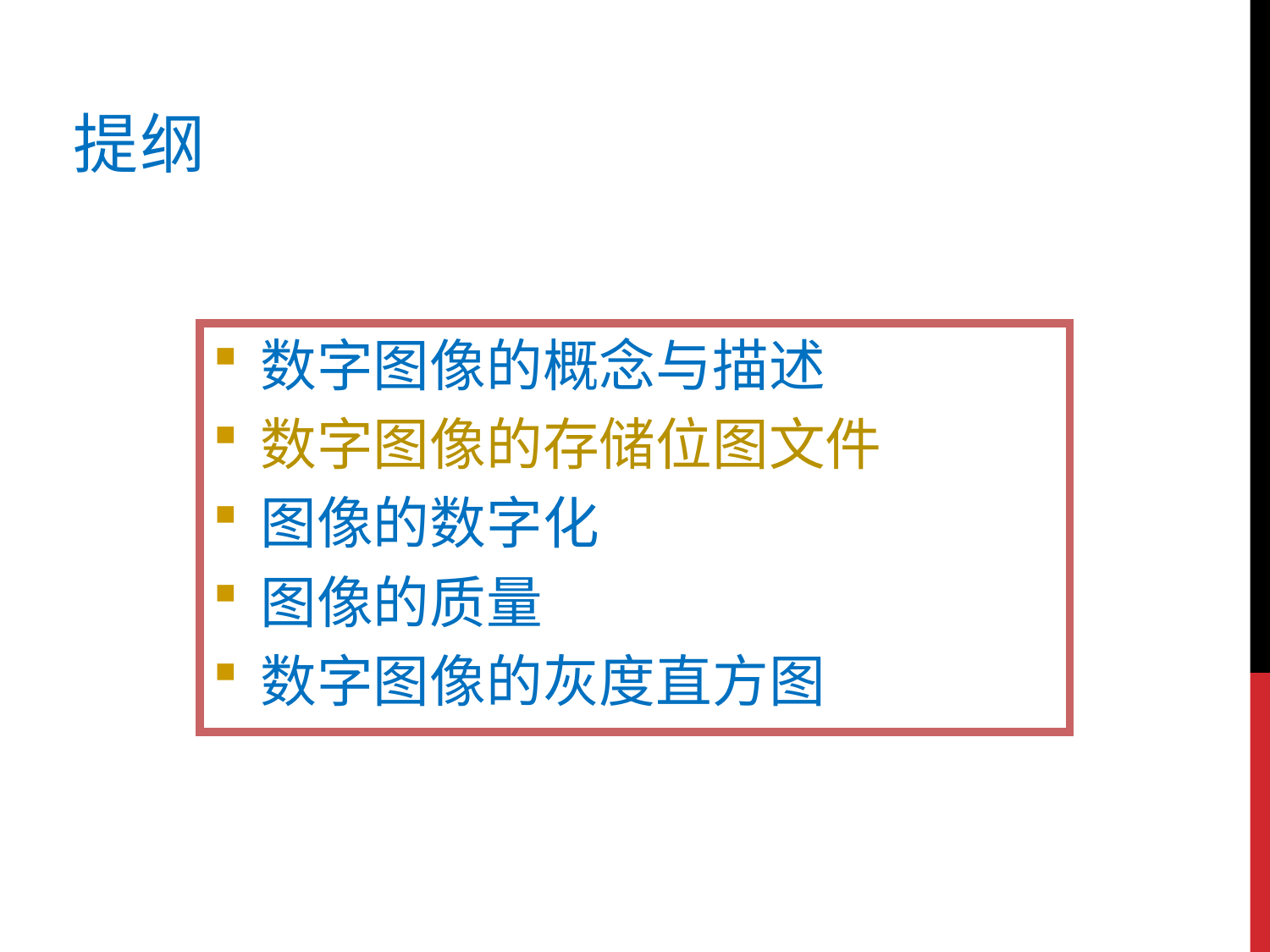

提纲
数字图像的概念与描述
数字图像的存储位图文件
图像的数字化
图像的质量
数字图像的灰度直方图